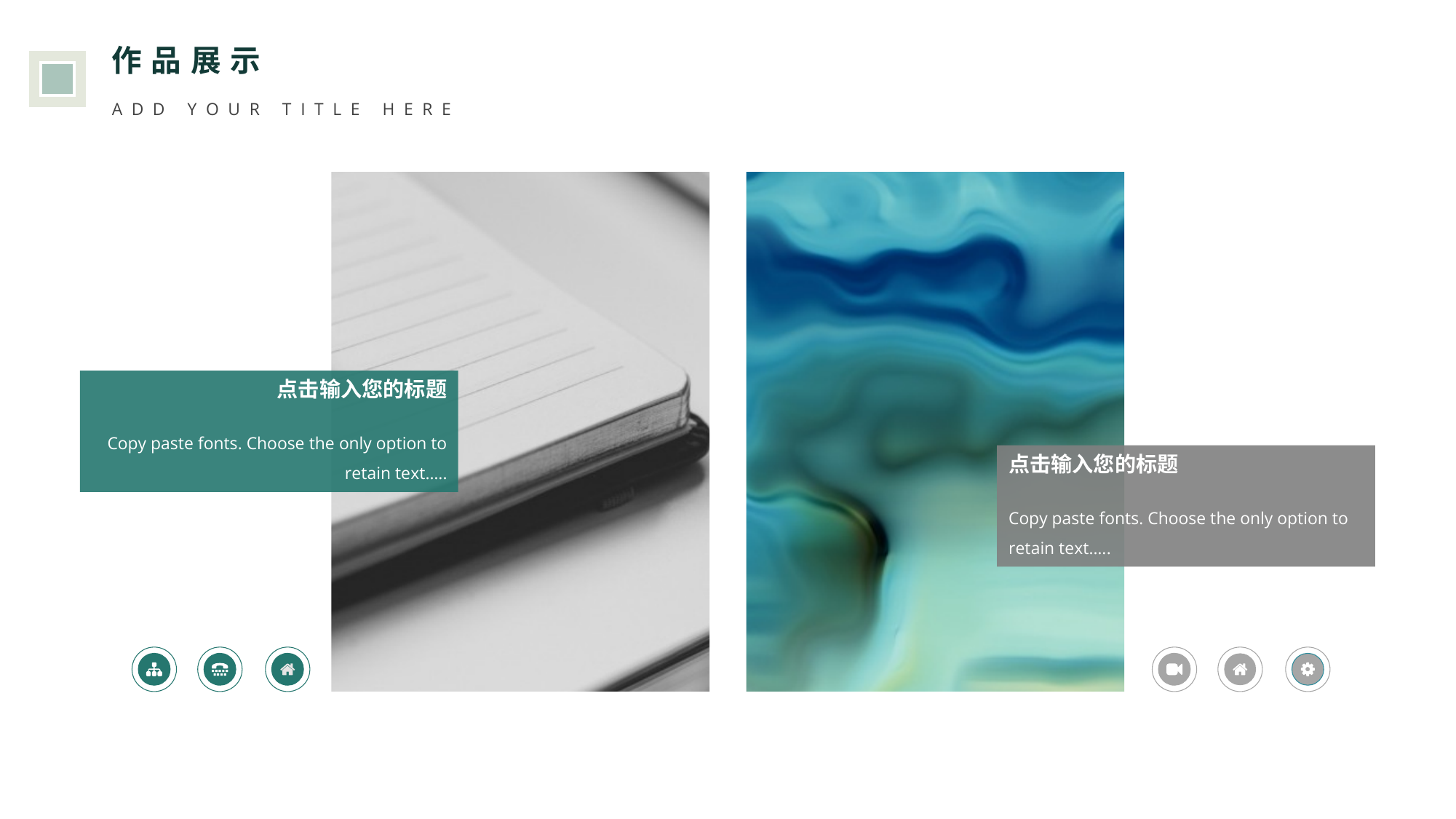

作品展示
ADD YOUR TITLE HERE

点击输入您的标题
Copy paste fonts. Choose the only option to retain text.….

点击输入您的标题
Copy paste fonts. Choose the only option to retain text.….